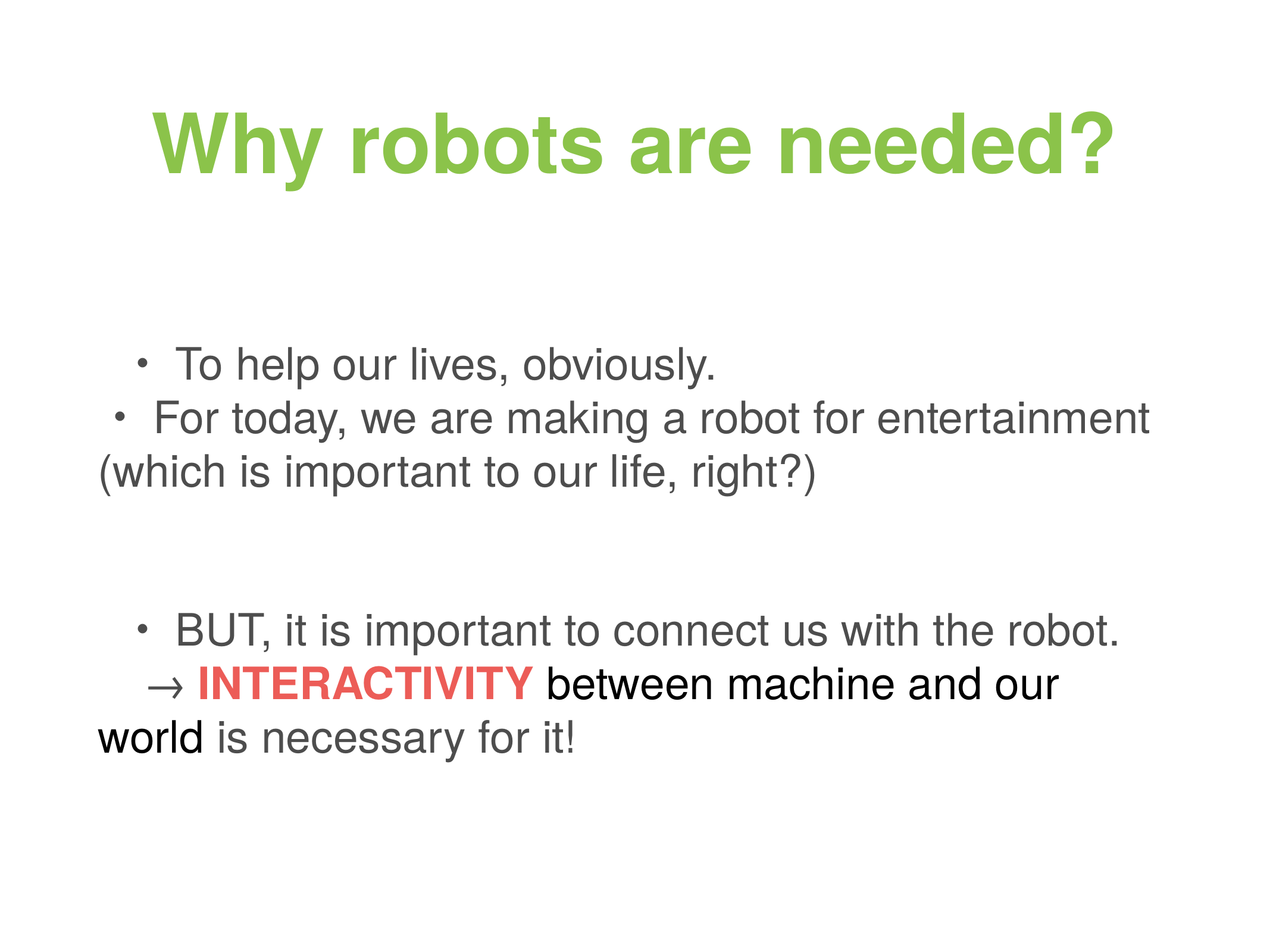

# Why robots are needed?
・To help our lives, obviously.
・For today, we are making a robot for entertainment (which is important to our life, right?)
・BUT, it is important to connect us with the robot.
　→INTERACTIVITY between machine and our world is necessary for it!